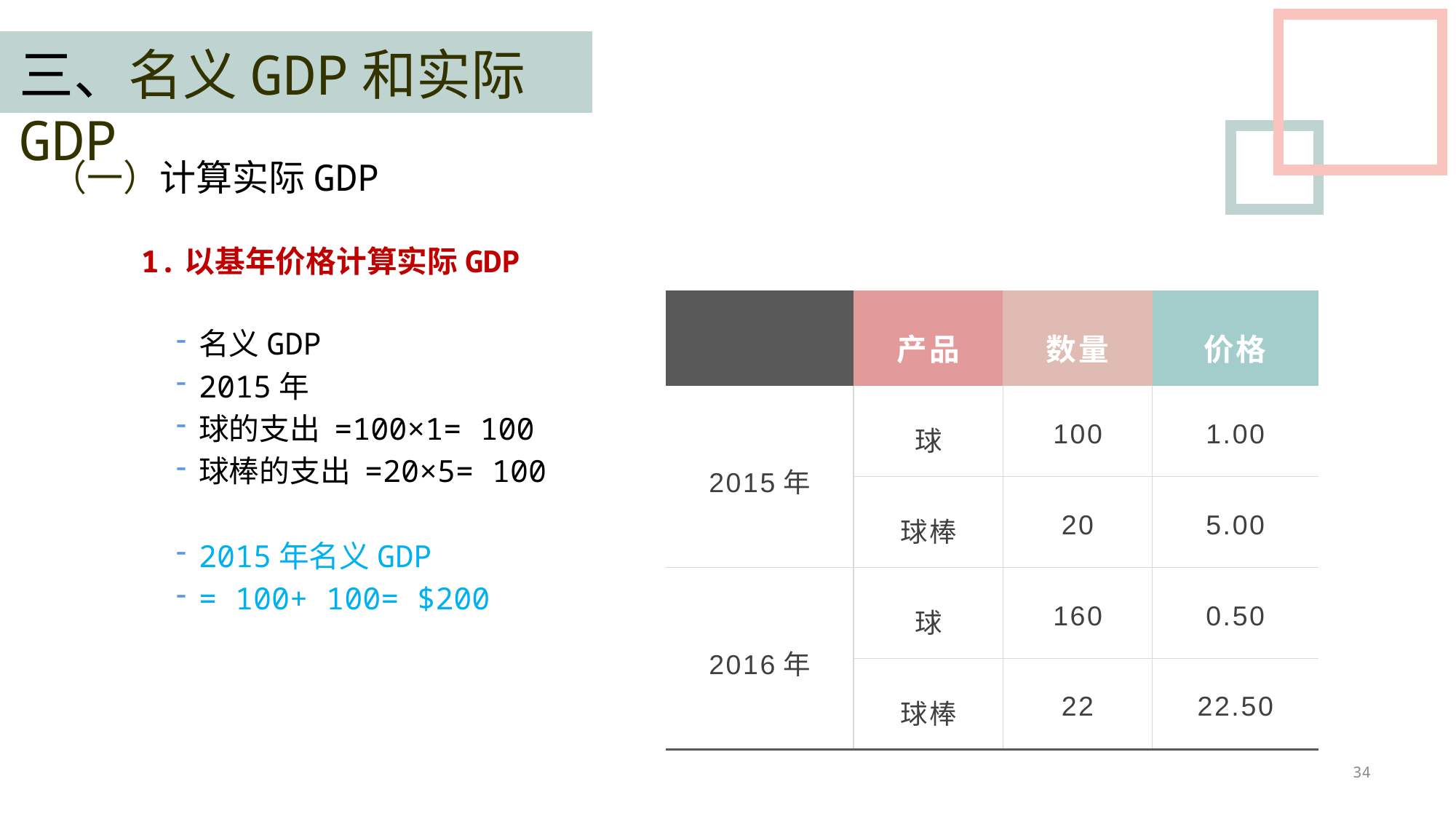

三、名义GDP和实际GDP

（一）计算实际GDP
1.以基年价格计算实际GDP

|  | 产品 | 数量 | 价格 |
| --- | --- | --- | --- |
| 2015年 | 球 | 100 | 1.00 |
|  | 球棒 | 20 | 5.00 |
| 2016年 | 球 | 160 | 0.50 |
|  | 球棒 | 22 | 22.50 |
名义GDP
2015年
球的支出 =100×1= 100
球棒的支出 =20×5= 100

2015年名义GDP
= 100+ 100= $200
34